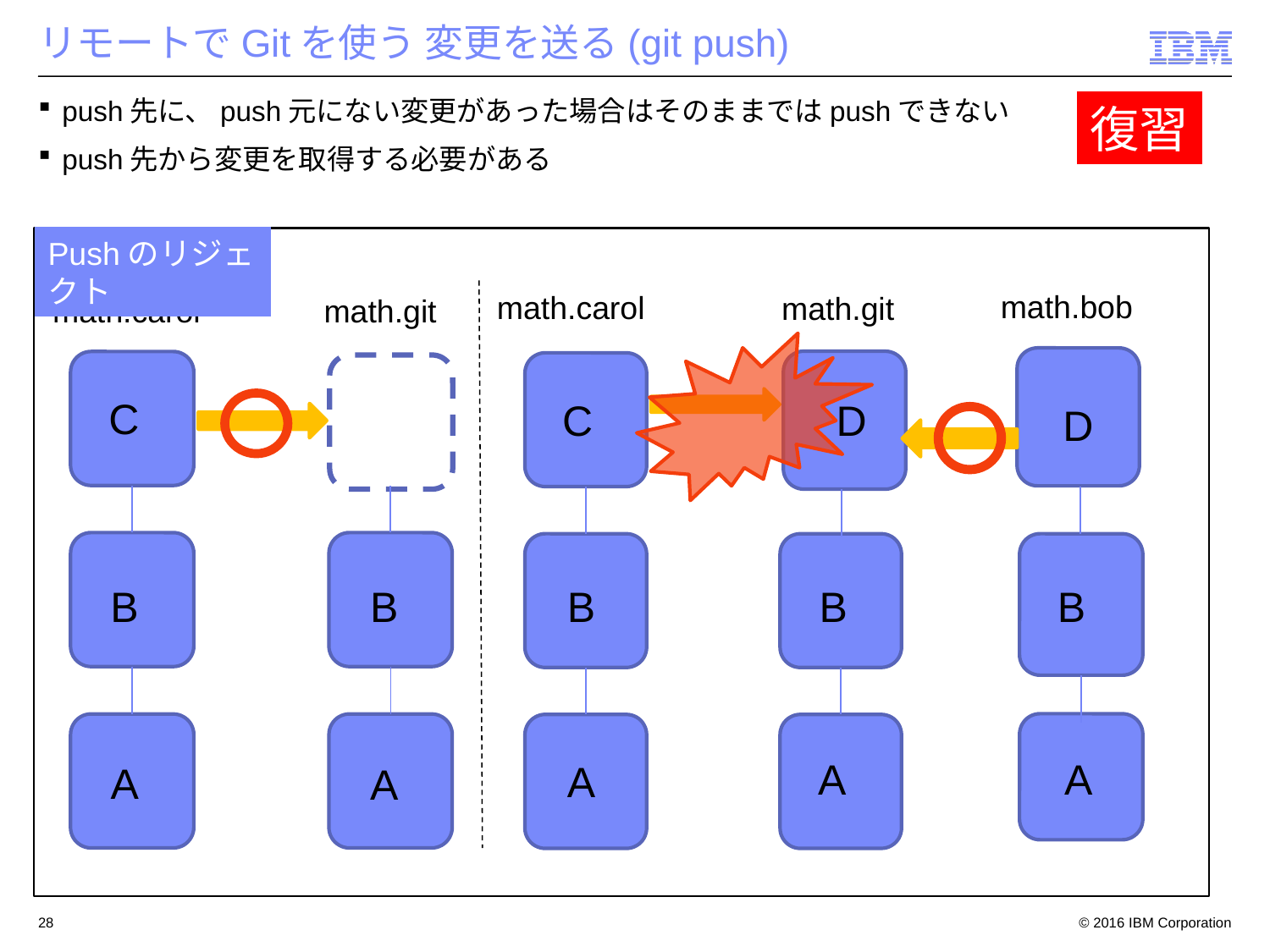

# リモートでGitを使う 変更を送る(git push)
push先に、push元にない変更があった場合はそのままではpushできない
push先から変更を取得する必要がある
復習
Pushのリジェクト

math.bob
math.carol
math.git

C

B
B

A
A
math.carol
math.git

C

B
B

A
A

D

D

B

A
28